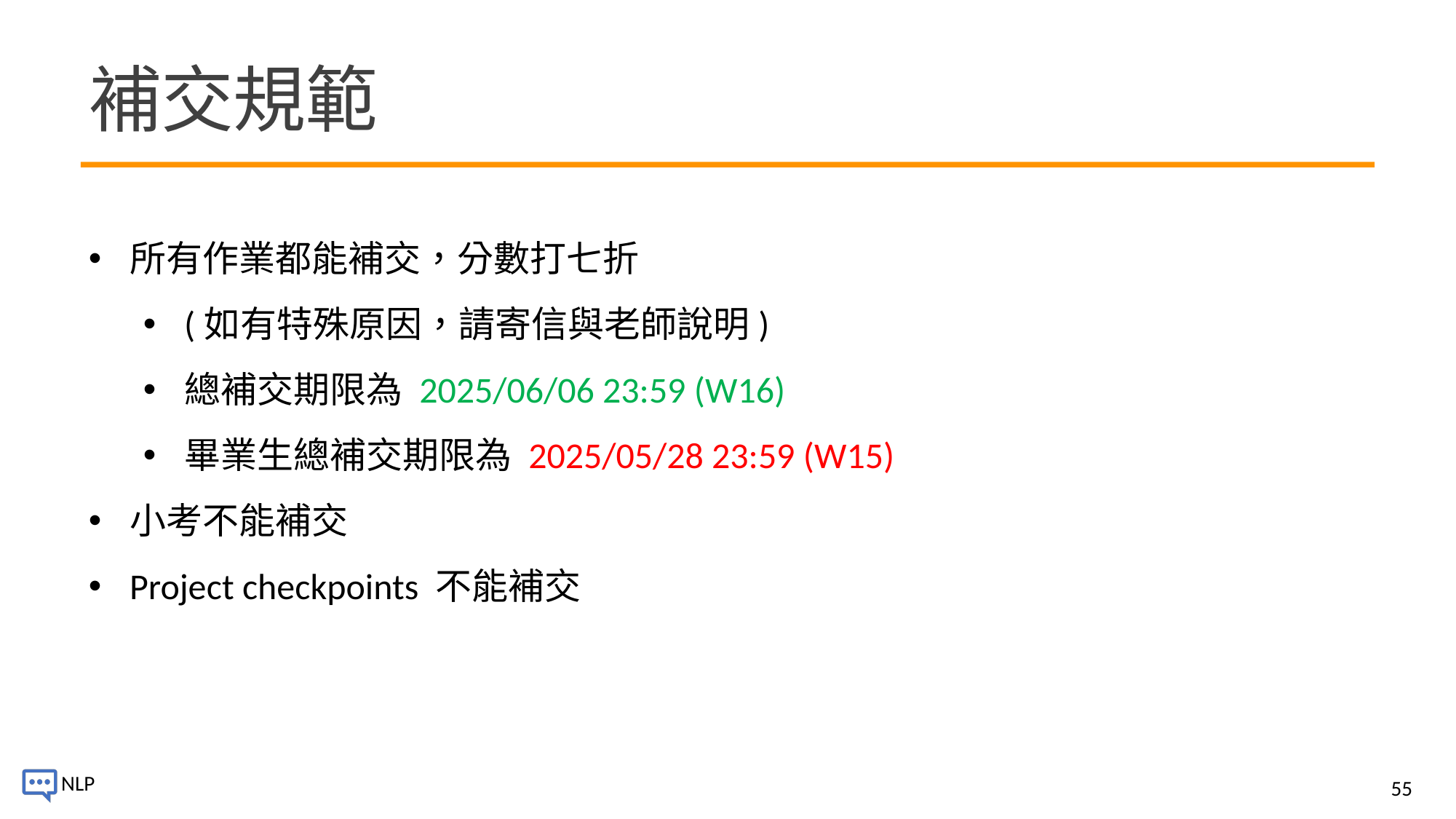

# 補交規範
所有作業都能補交，分數打七折
(如有特殊原因，請寄信與老師說明)
總補交期限為 2025/06/06 23:59 (W16)
畢業生總補交期限為 2025/05/28 23:59 (W15)
小考不能補交
Project checkpoints 不能補交
55